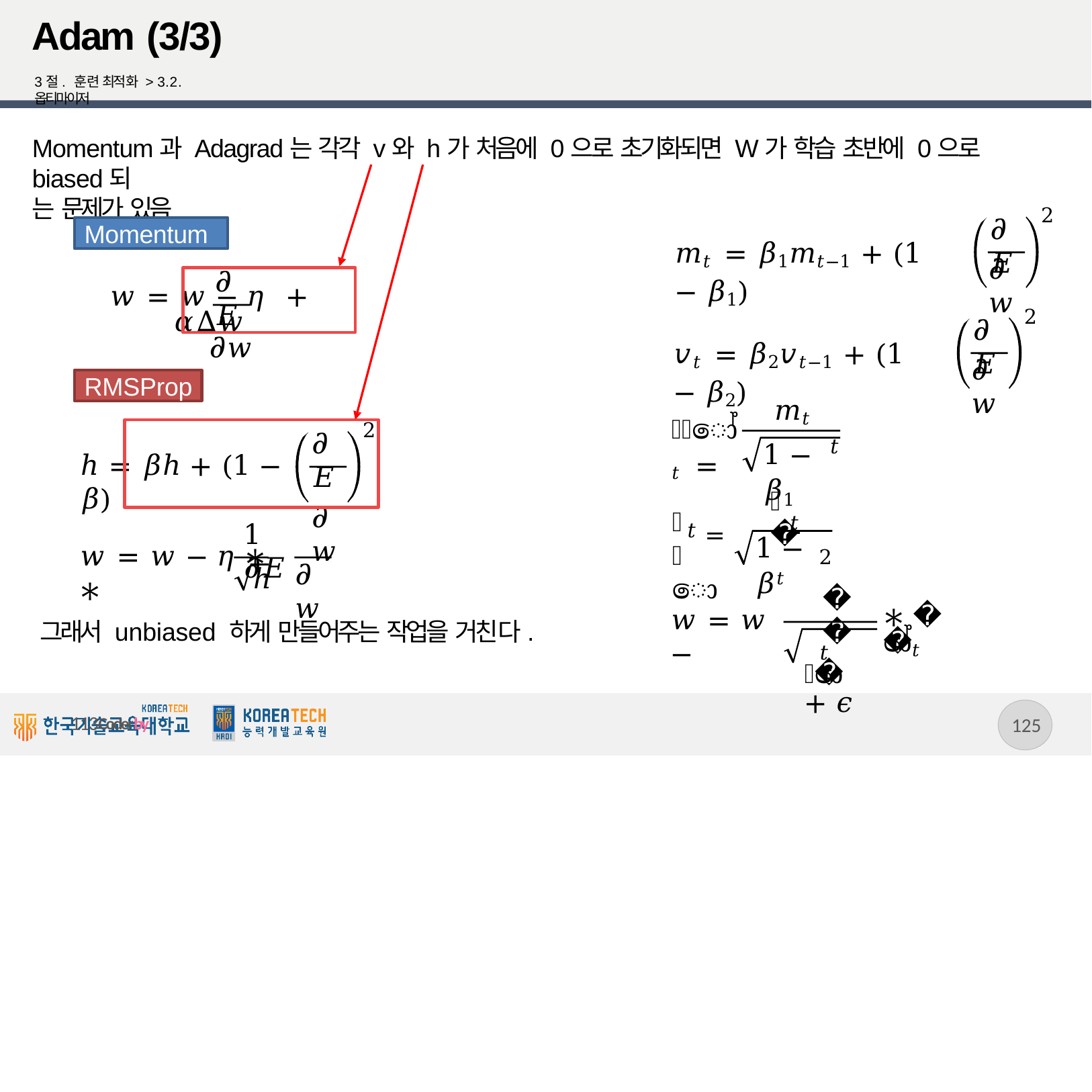

# Adam (3/3)
3절. 훈련 최적화 > 3.2. 옵티마이저
Momentum과 Adagrad는 각각 v와 h가 처음에 0으로 초기화되면 W가 학습 초반에 0으로 biased되
는 문제가 있음

2
𝜕𝐸

Momentum
𝑚𝑡 = 𝛽1𝑚𝑡−1 + (1 − 𝛽1)
𝜕𝑤
𝜕𝐸
𝑤 = 𝑤 − 𝜂	+ 𝛼∆𝑤
𝜕𝑤
2

𝜕𝐸

𝑣𝑡 = 𝛽2𝑣𝑡−1 + (1 − 𝛽2)
𝜕𝑤
RMSProp
𝑚𝑡
𝑚ෝ𝑡  =
2
𝜕𝐸
𝜕𝑤

𝑡
1 − 𝛽1

ℎ = 𝛽ℎ + (1 − 𝛽)
𝑣
=	𝑡
𝑣ො
1	𝜕𝐸
𝑡
1 − 𝛽𝑡

𝑤 = 𝑤 − 𝜂 ∗	∗
2
𝜕𝑤

ℎ

𝜂
𝑤 = 𝑤 −
∗ 𝑚ෝ𝑡
𝑣ො	+ 𝜖
그래서 unbiased 하게 만들어주는 작업을 거친다.

𝑡
125
113Coderby